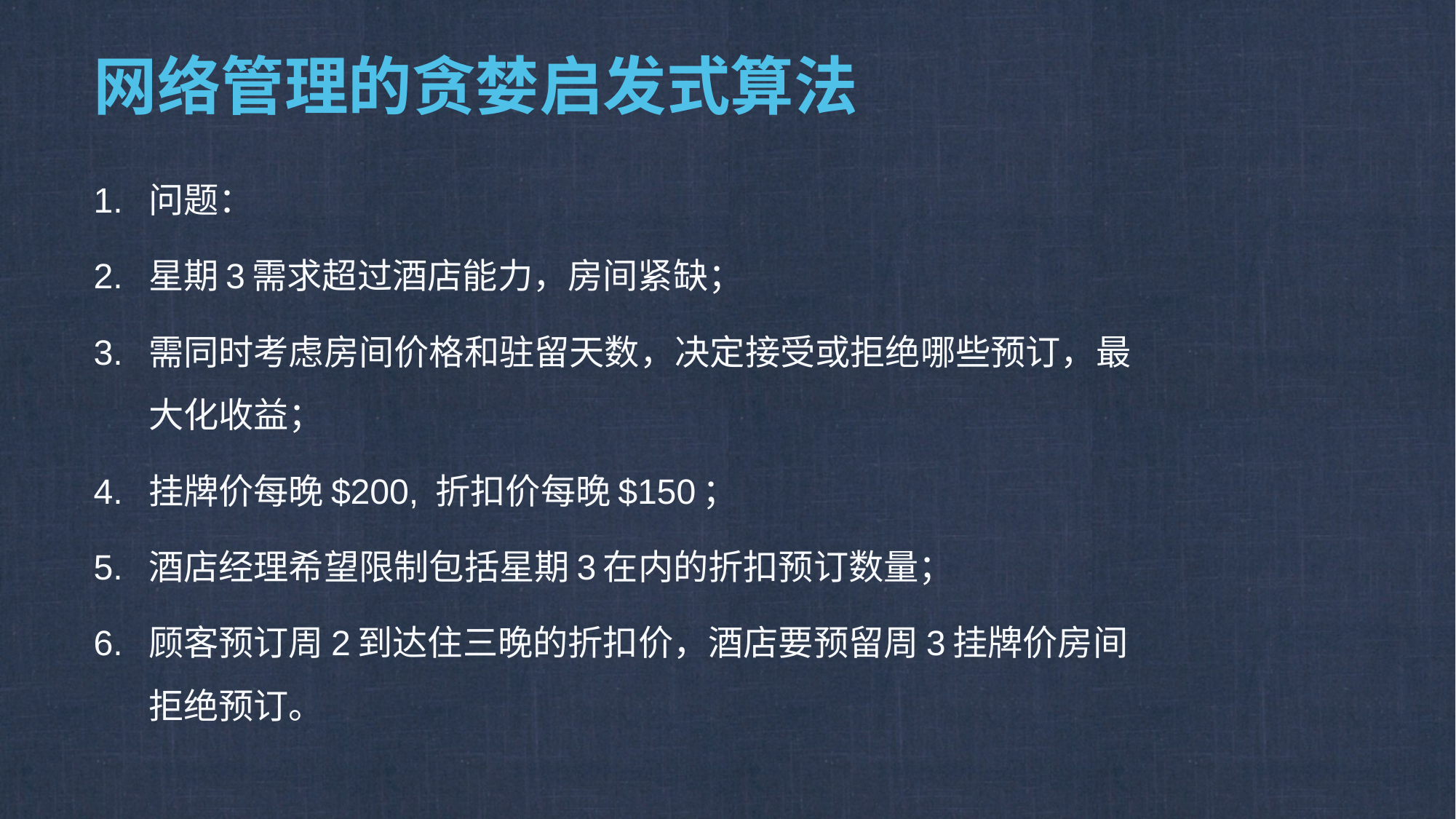

# 网络管理的贪婪启发式算法
问题：
星期3需求超过酒店能力，房间紧缺；
需同时考虑房间价格和驻留天数，决定接受或拒绝哪些预订，最大化收益；
挂牌价每晚$200, 折扣价每晚$150；
酒店经理希望限制包括星期3在内的折扣预订数量；
顾客预订周2到达住三晚的折扣价，酒店要预留周3挂牌价房间拒绝预订。